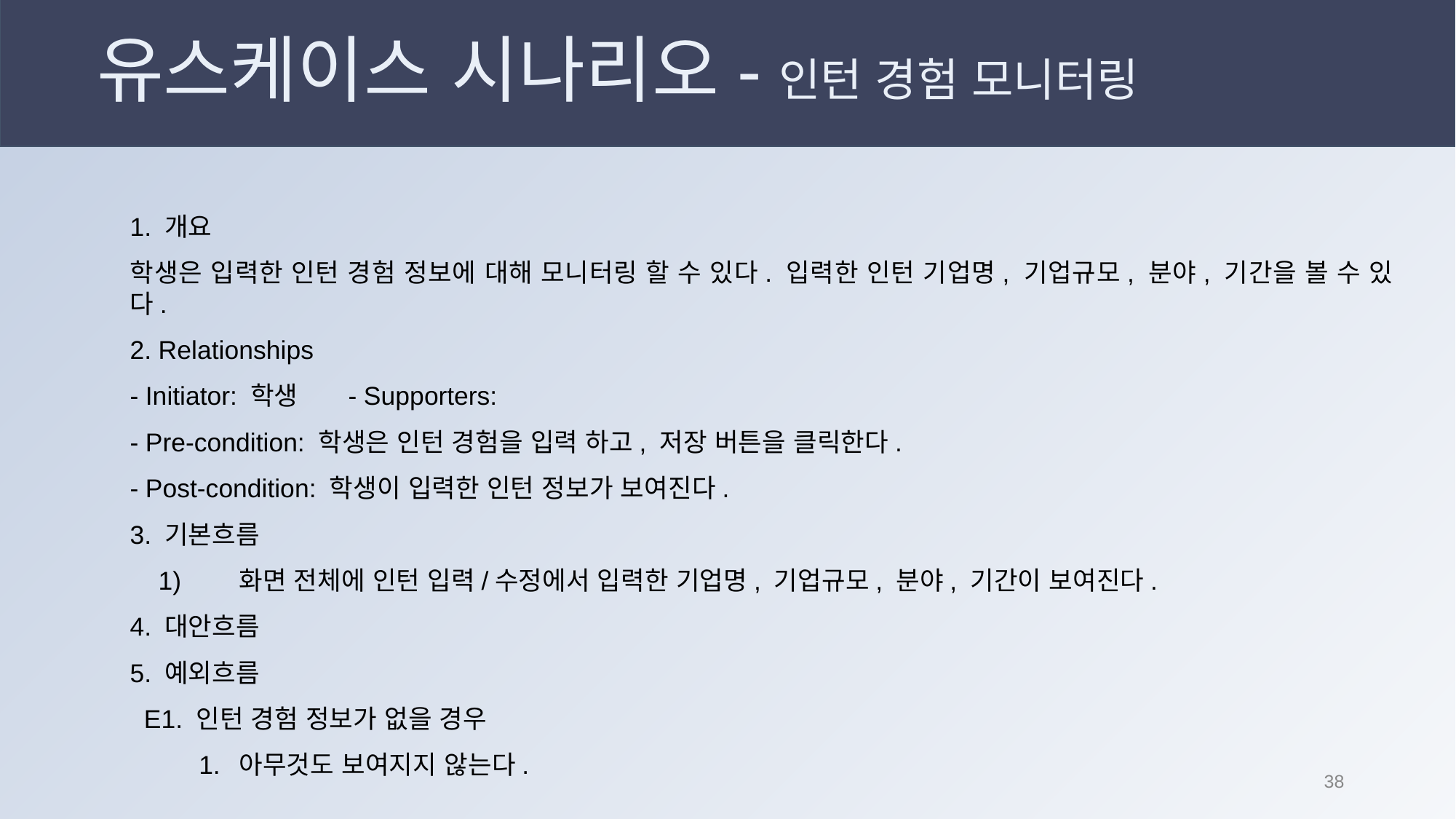

# 유스케이스 시나리오-인턴 경험 모니터링

1. 개요
학생은 입력한 인턴 경험 정보에 대해 모니터링 할 수 있다. 입력한 인턴 기업명, 기업규모, 분야, 기간을 볼 수 있다.
2. Relationships
- Initiator: 학생	- Supporters:
- Pre-condition: 학생은 인턴 경험을 입력 하고, 저장 버튼을 클릭한다.
- Post-condition: 학생이 입력한 인턴 정보가 보여진다.
3. 기본흐름
    1)	화면 전체에 인턴 입력/수정에서 입력한 기업명, 기업규모, 분야, 기간이 보여진다.
4. 대안흐름
5. 예외흐름
  E1. 인턴 경험 정보가 없을 경우
아무것도 보여지지 않는다.

38